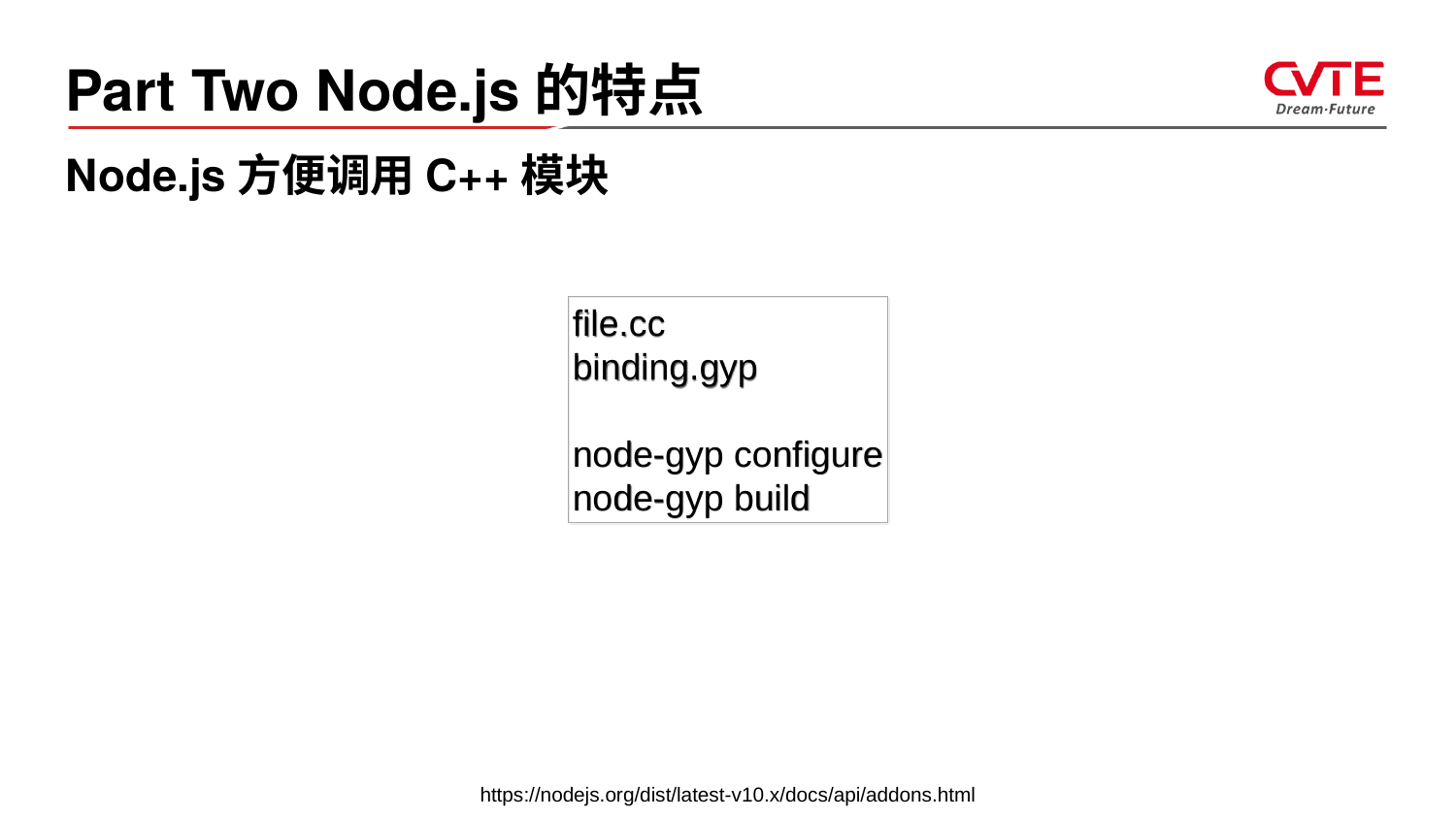

Part Two Node.js的特点
Node.js方便调用C++模块
file.cc
binding.gyp

node-gyp configure
node-gyp build
https://nodejs.org/dist/latest-v10.x/docs/api/addons.html